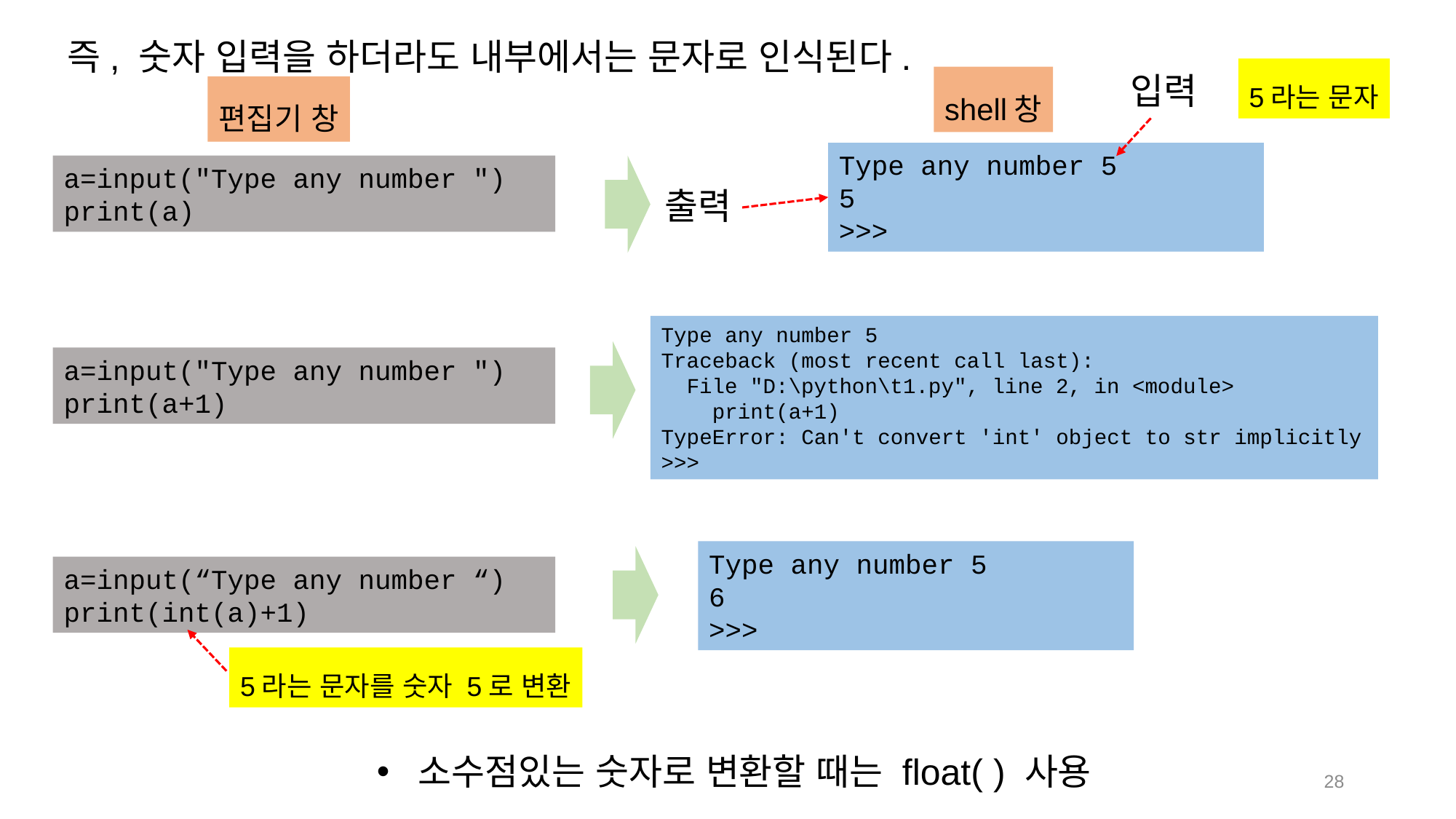

즉, 숫자 입력을 하더라도 내부에서는 문자로 인식된다.
입력
5라는 문자
shell창
편집기 창
Type any number 5
5
>>>
a=input("Type any number ")
print(a)

출력
Type any number 5
Traceback (most recent call last):
  File "D:\python\t1.py", line 2, in <module>
    print(a+1)
TypeError: Can't convert 'int' object to str implicitly
>>>

a=input("Type any number ")
print(a+1)
Type any number 5
6
>>>

a=input(“Type any number “)
print(int(a)+1)
5라는 문자를 숫자 5로 변환
소수점있는 숫자로 변환할 때는 float( ) 사용
28